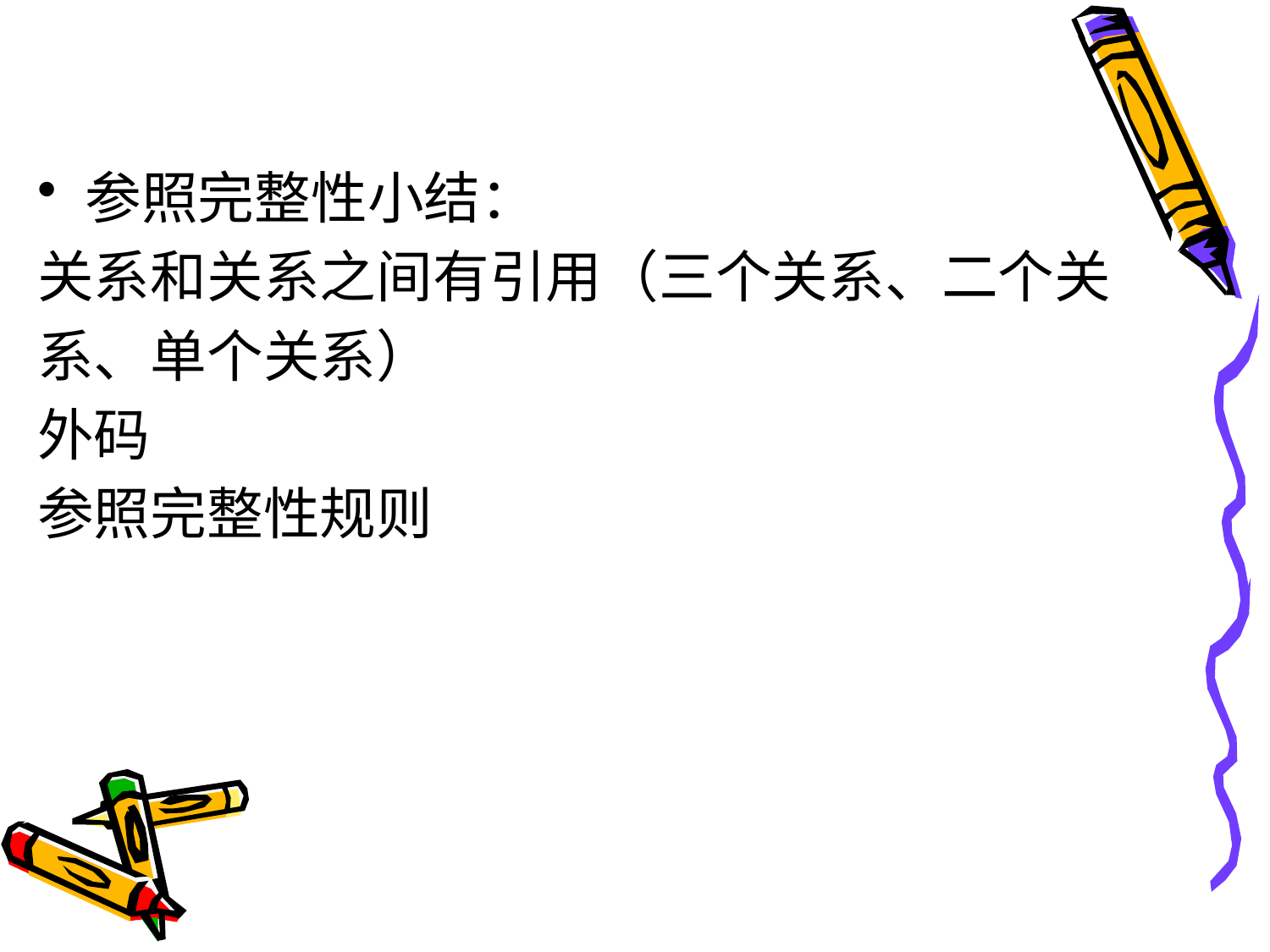

#
参照完整性小结：
关系和关系之间有引用（三个关系、二个关
系、单个关系）
外码
参照完整性规则